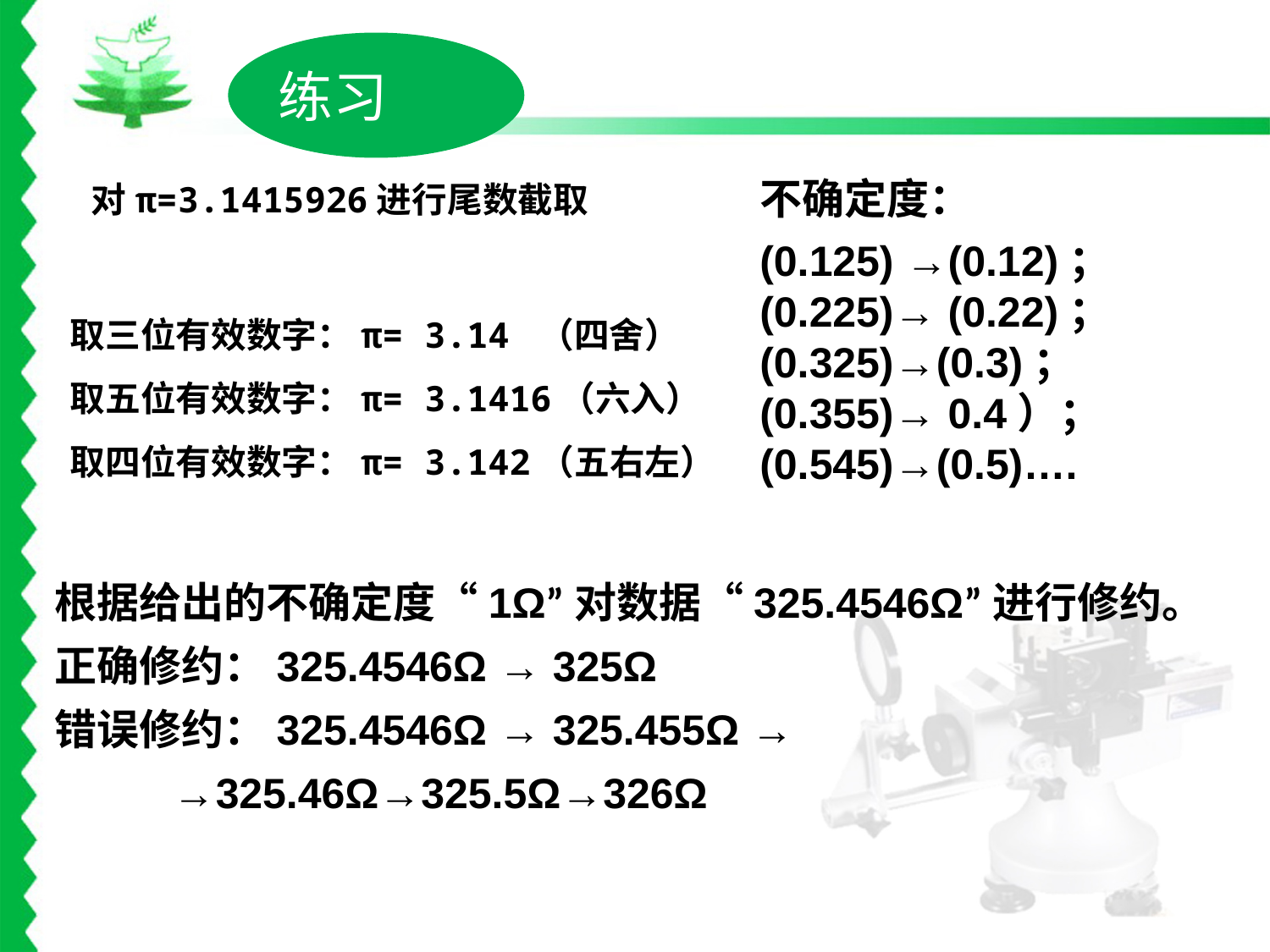

练习
不确定度：
(0.125) →(0.12)；
(0.225)→ (0.22)； (0.325)→(0.3)；
(0.355)→ 0.4）；(0.545)→(0.5)….
# 对π=3.1415926进行尾数截取
取三位有效数字：π= 3.14 （四舍）
取五位有效数字：π= 3.1416（六入）
取四位有效数字：π= 3.142（五右左）

根据给出的不确定度“1Ω”对数据“325.4546Ω”进行修约。
正确修约：325.4546Ω → 325Ω
错误修约：325.4546Ω → 325.455Ω →
          →325.46Ω→325.5Ω→326Ω